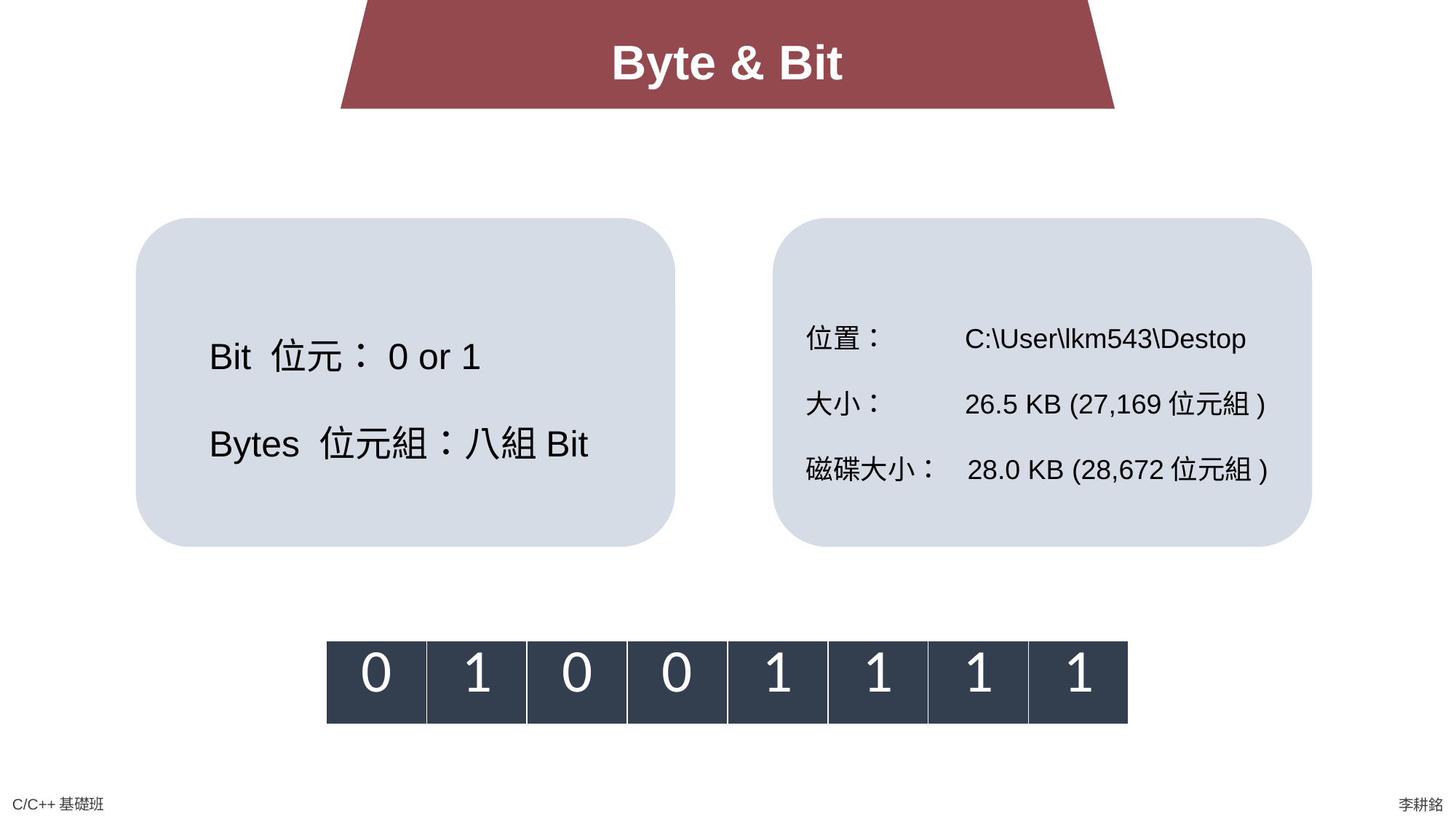

Byte & Bit

位置：	       C:\User\lkm543\Destop
大小：	       26.5 KB (27,169位元組)
磁碟大小：   28.0 KB (28,672位元組)
Bit 位元：0 or 1
Bytes 位元組：八組Bit
| 0 | 1 | 0 | 0 | 1 | 1 | 1 | 1 |
| --- | --- | --- | --- | --- | --- | --- | --- |
C/C++基礎班
李耕銘